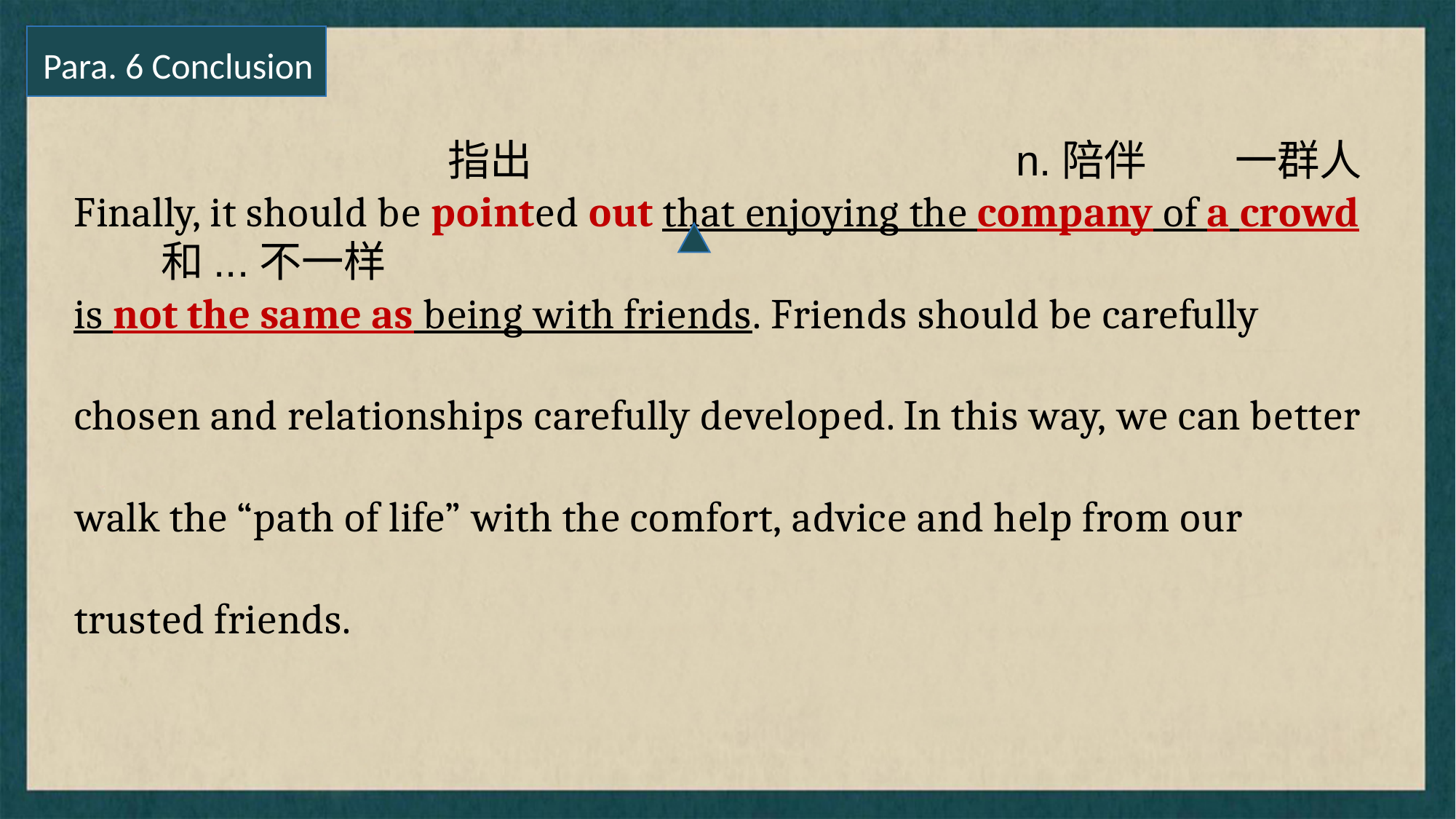

Para. 6 Conclusion
Finally, it should be pointed out that enjoying the company of a crowd is not the same as being with friends. Friends should be carefully chosen and relationships carefully developed. In this way, we can better walk the “path of life” with the comfort, advice and help from our trusted friends.
指出
n.陪伴
一群人

和...不一样